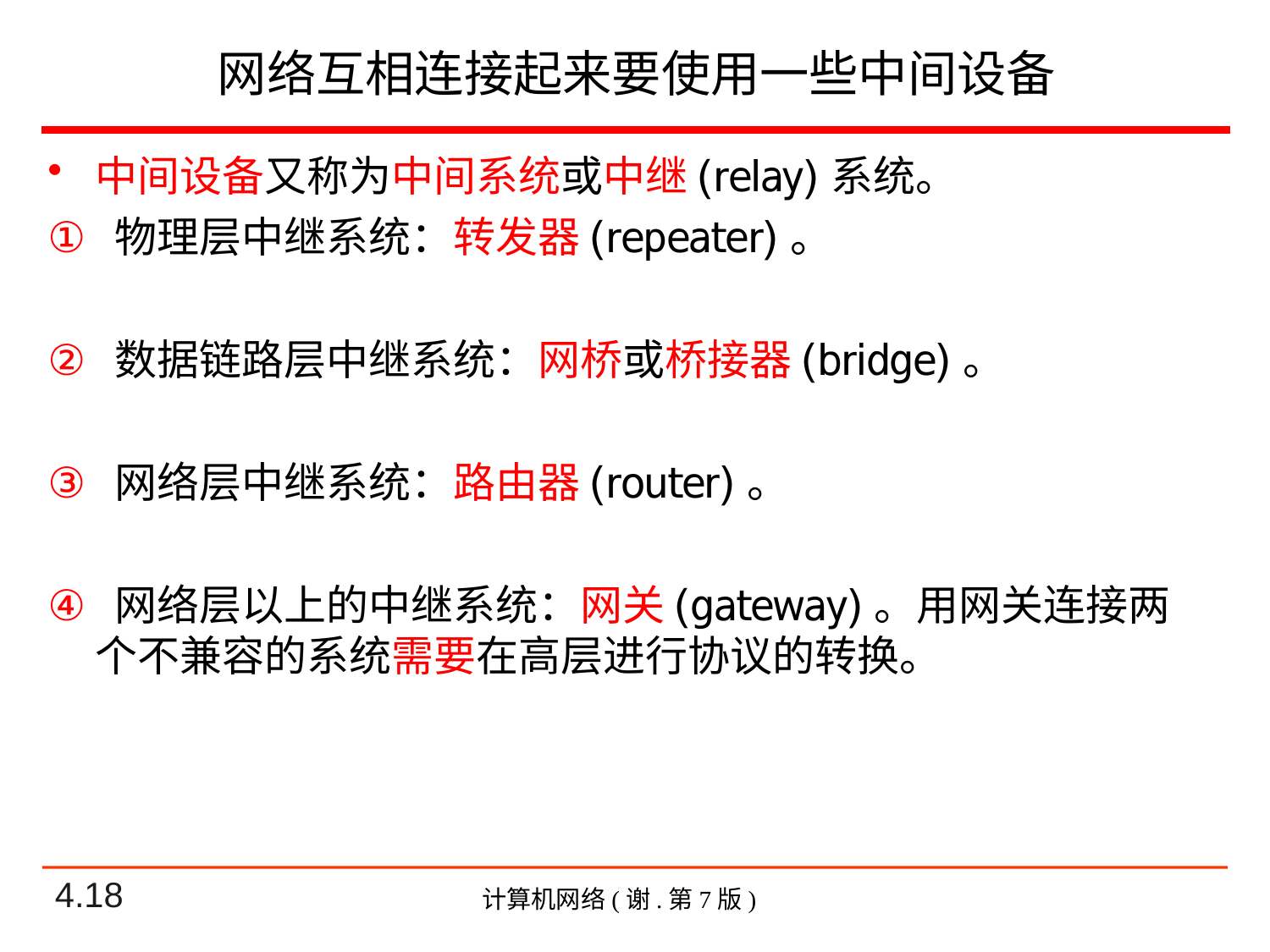

# 网络互相连接起来要使用一些中间设备
中间设备又称为中间系统或中继(relay)系统。
 物理层中继系统：转发器(repeater)。

 数据链路层中继系统：网桥或桥接器(bridge)。

 网络层中继系统：路由器(router)。

 网络层以上的中继系统：网关(gateway)。用网关连接两个不兼容的系统需要在高层进行协议的转换。